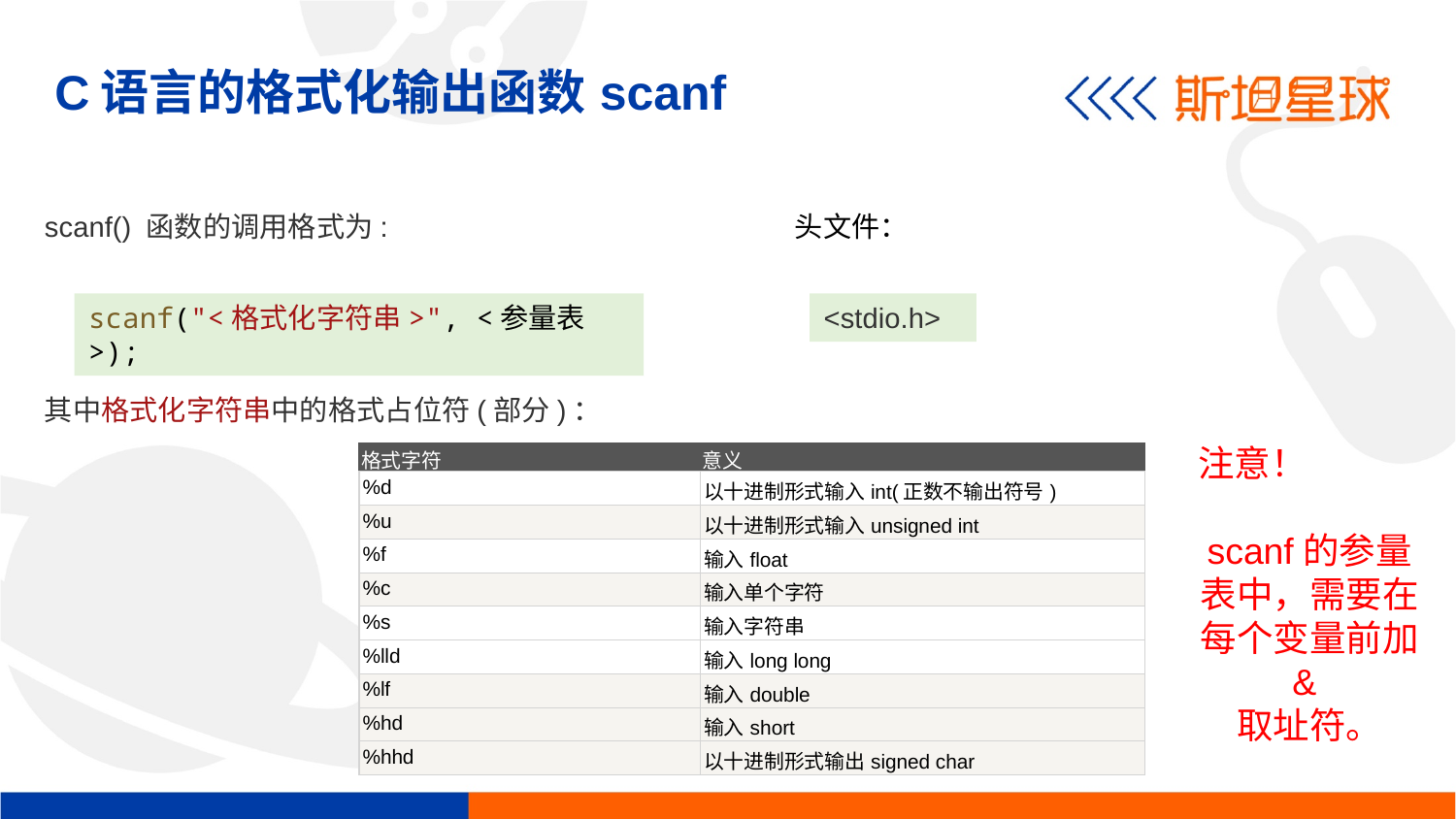

C语言的格式化输出函数scanf
scanf() 函数的调用格式为:
头文件：
scanf("<格式化字符串>", <参量表>);
<stdio.h>
其中格式化字符串中的格式占位符(部分)：
注意！

scanf的参量表中，需要在每个变量前加
&
取址符。
| 格式字符 | 意义 |
| --- | --- |
| %d | 以十进制形式输入int(正数不输出符号) |
| %u | 以十进制形式输入unsigned int |
| %f | 输入float |
| %c | 输入单个字符 |
| %s | 输入字符串 |
| %lld | 输入long long |
| %lf | 输入double |
| %hd | 输入short |
| %hhd | 以十进制形式输出signed char |